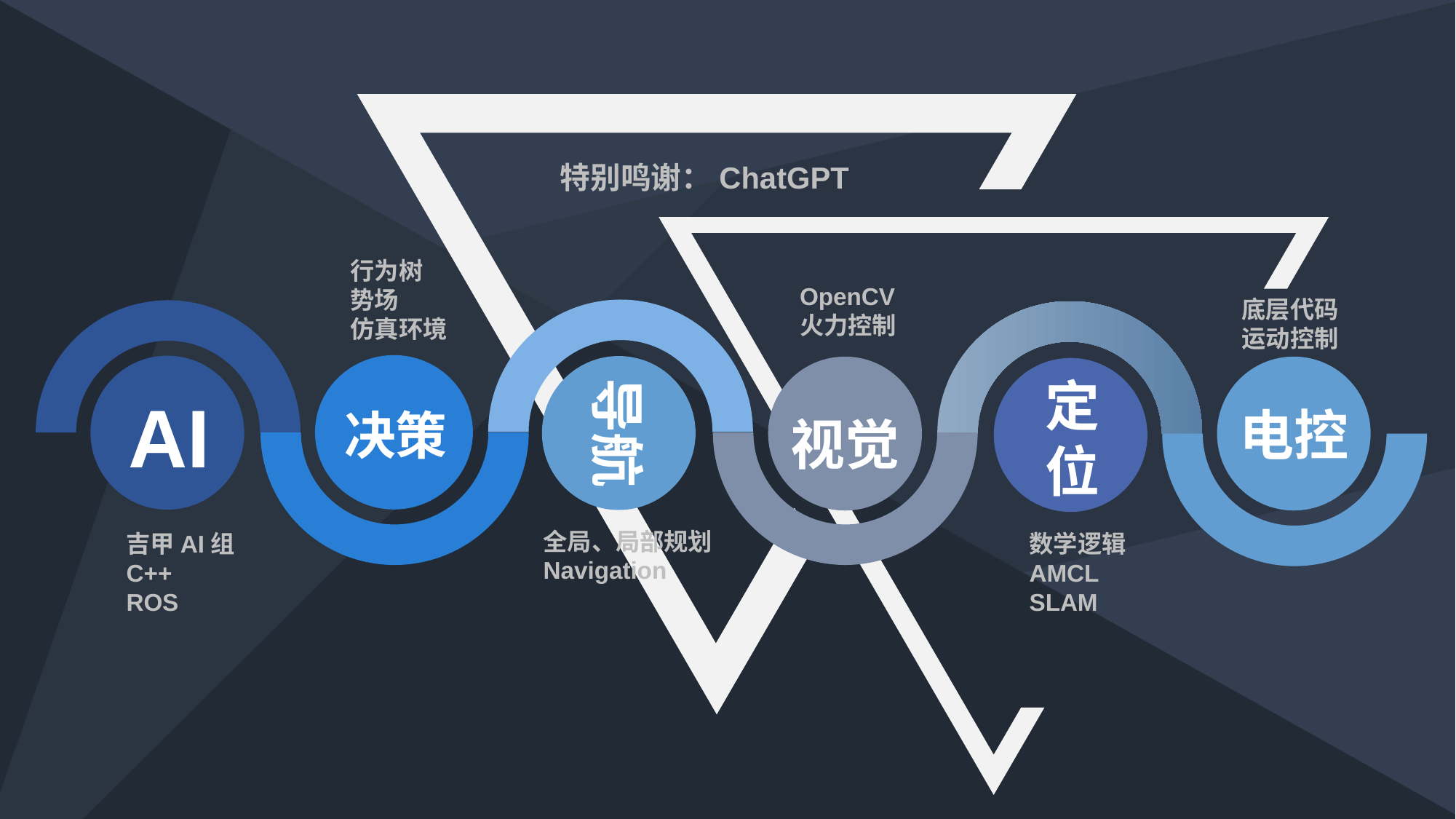

特别鸣谢：ChatGPT
行为树
势场
仿真环境
OpenCV
火力控制

底层代码
运动控制
决策
AI
导航
视觉
电控
定位
全局、局部规划
Navigation
吉甲AI组
C++
ROS
数学逻辑
AMCL
SLAM